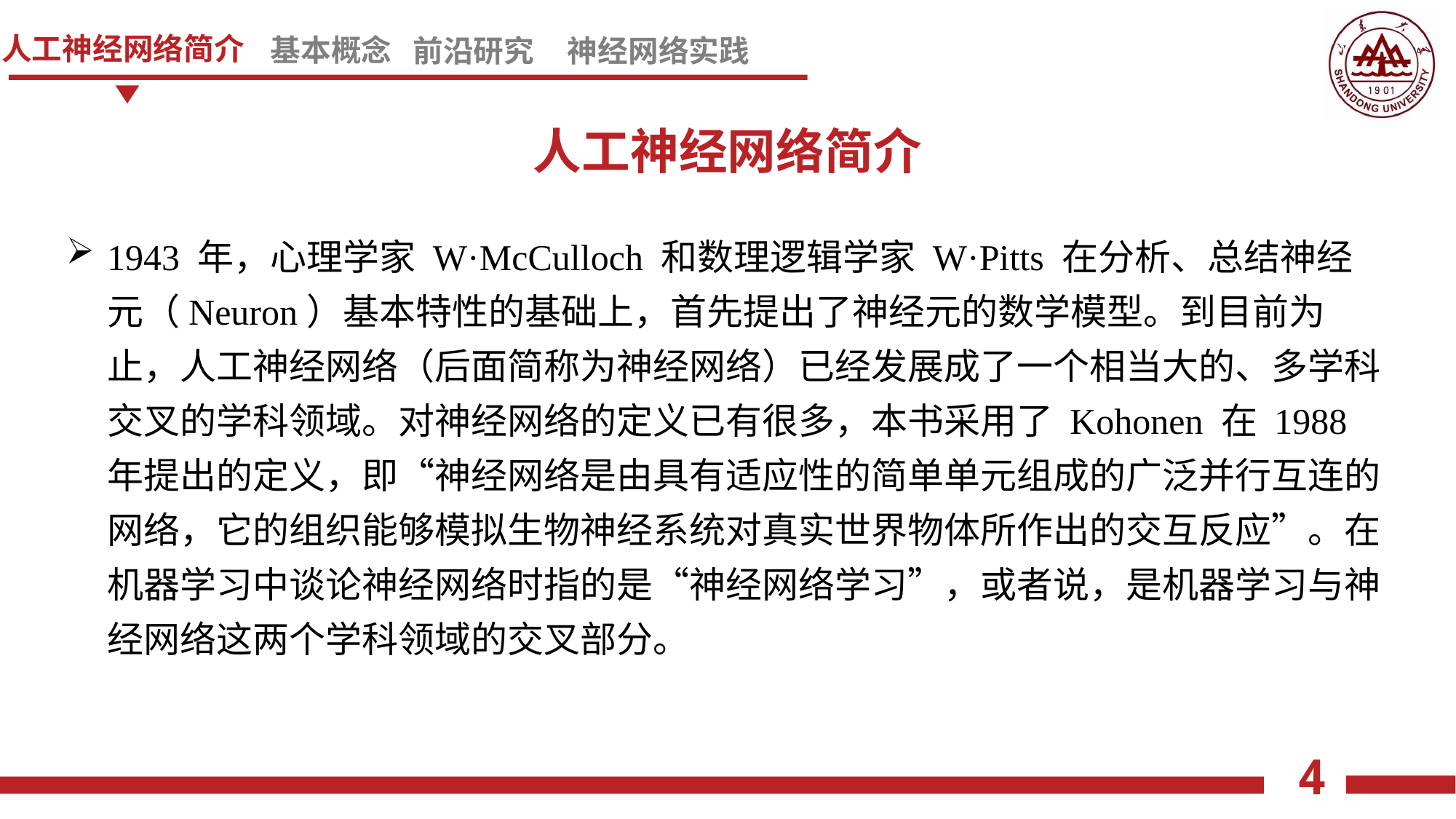

人工神经网络简介
1943 年，心理学家 W·McCulloch 和数理逻辑学家 W·Pitts 在分析、总结神经元（Neuron）基本特性的基础上，首先提出了神经元的数学模型。到目前为止，人工神经网络（后面简称为神经网络）已经发展成了一个相当大的、多学科交叉的学科领域。对神经网络的定义已有很多，本书采用了 Kohonen 在 1988 年提出的定义，即“神经网络是由具有适应性的简单单元组成的广泛并行互连的网络，它的组织能够模拟生物神经系统对真实世界物体所作出的交互反应”。在机器学习中谈论神经网络时指的是“神经网络学习”，或者说，是机器学习与神经网络这两个学科领域的交叉部分。